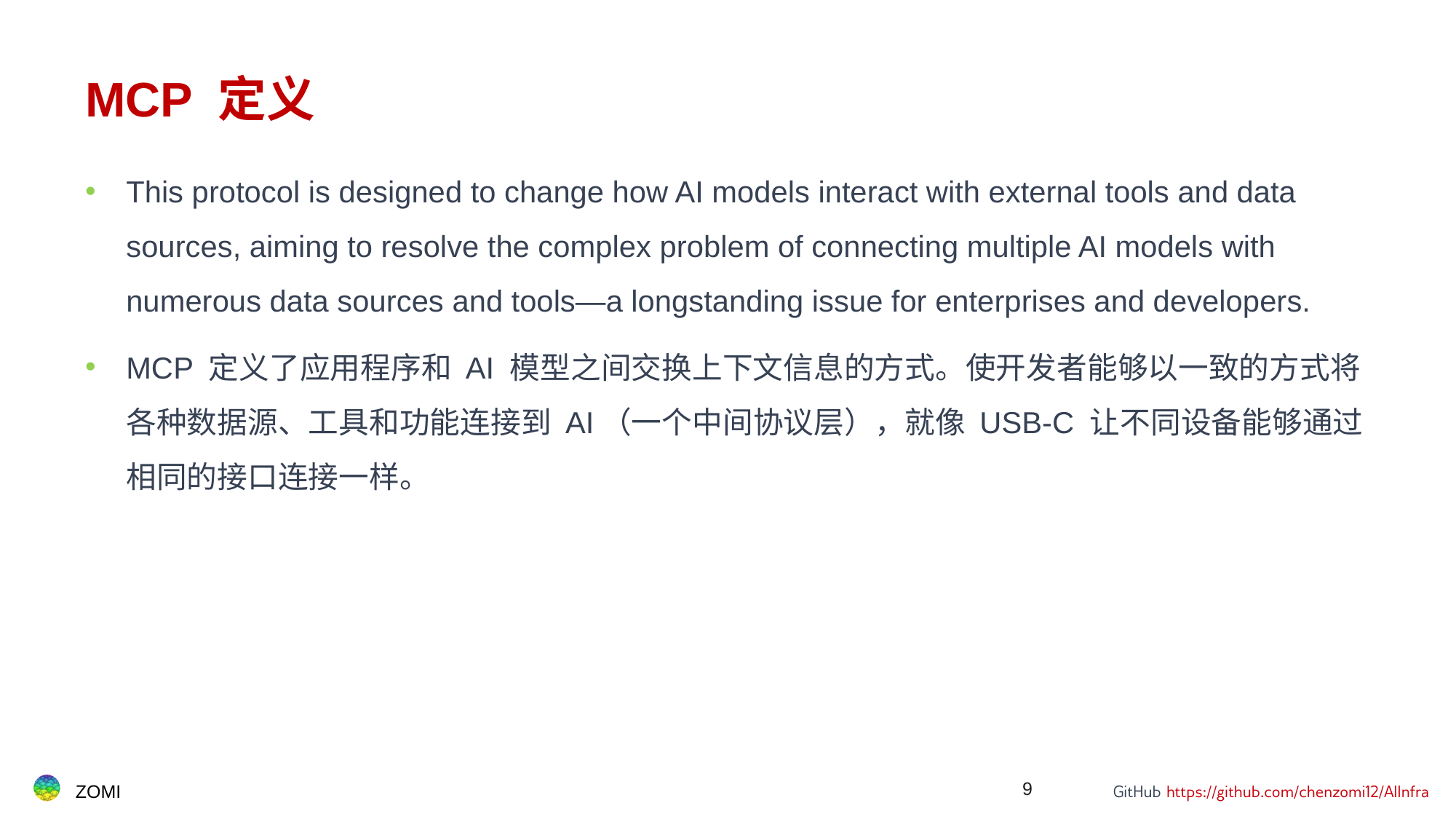

# MCP 定义
This protocol is designed to change how AI models interact with external tools and data sources, aiming to resolve the complex problem of connecting multiple AI models with numerous data sources and tools—a longstanding issue for enterprises and developers.
MCP 定义了应用程序和 AI 模型之间交换上下文信息的方式。使开发者能够以一致的方式将各种数据源、工具和功能连接到 AI（一个中间协议层），就像 USB-C 让不同设备能够通过相同的接口连接一样。